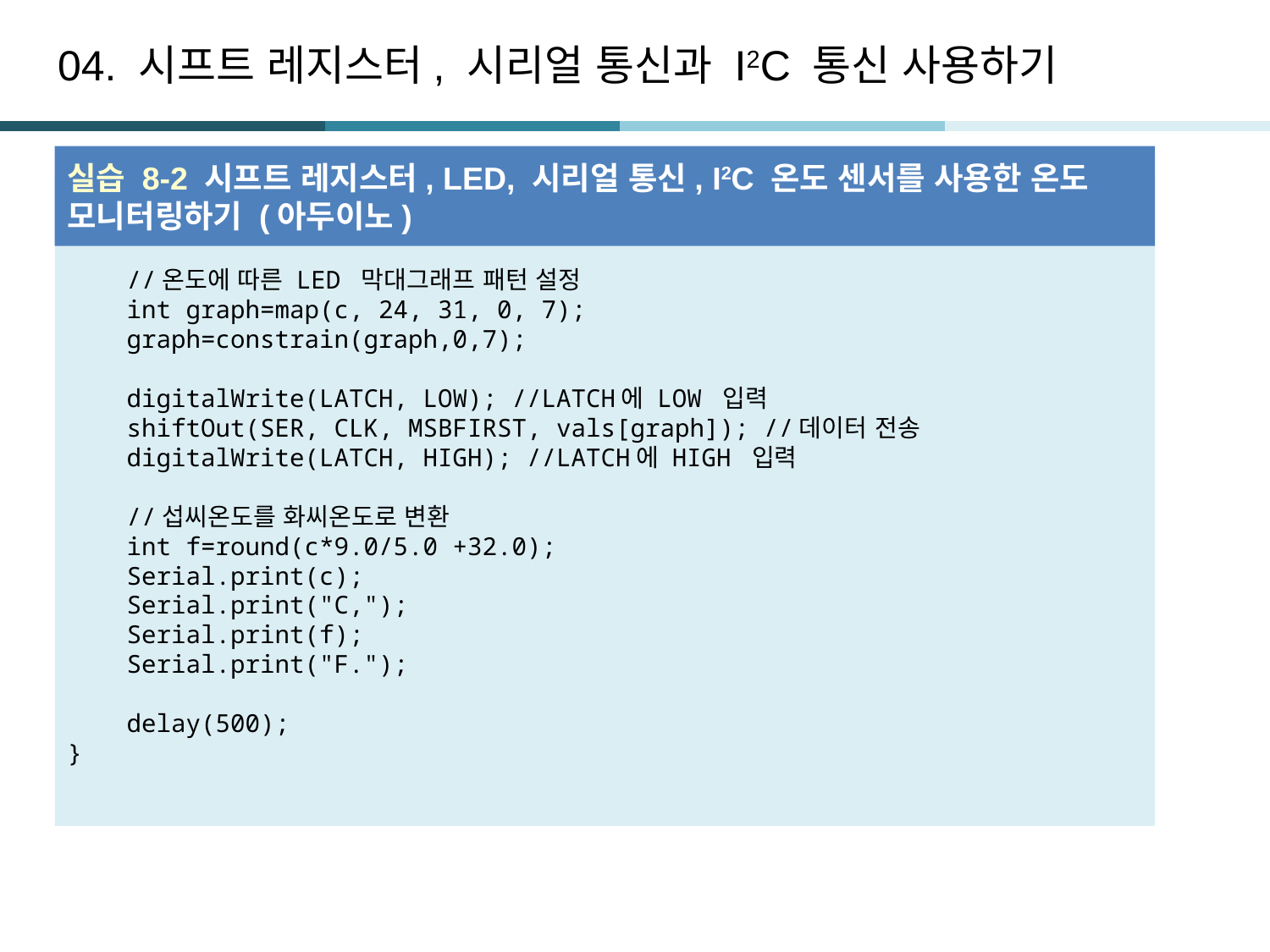

# 04. 시프트 레지스터, 시리얼 통신과 I2C 통신 사용하기
실습 8-2 시프트 레지스터, LED, 시리얼 통신, I2C 온도 센서를 사용한 온도 모니터링하기 (아두이노)

    //온도에 따른 LED 막대그래프 패턴 설정
    int graph=map(c, 24, 31, 0, 7);
    graph=constrain(graph,0,7);

    digitalWrite(LATCH, LOW); //LATCH에 LOW 입력
    shiftOut(SER, CLK, MSBFIRST, vals[graph]); //데이터 전송
    digitalWrite(LATCH, HIGH); //LATCH에 HIGH 입력

    //섭씨온도를 화씨온도로 변환
    int f=round(c*9.0/5.0 +32.0);
    Serial.print(c);
    Serial.print("C,");
    Serial.print(f);
    Serial.print("F.");

    delay(500);
}